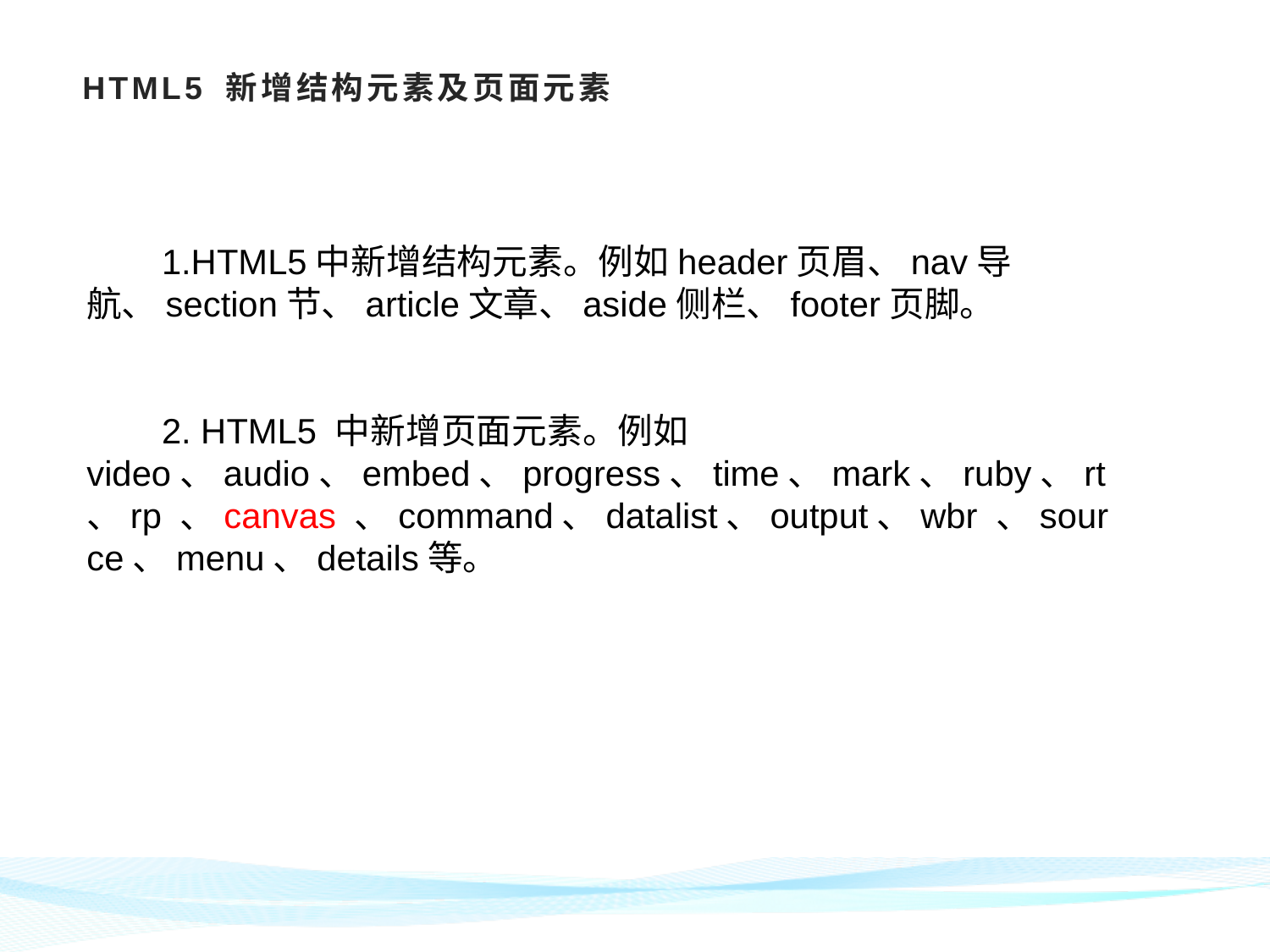

# HTML5 新增结构元素及页面元素
1.HTML5中新增结构元素。例如header页眉、nav导航、section节、article文章、aside侧栏、footer页脚。

2. HTML5 中新增页面元素。例如video、audio、embed、progress、time、mark、ruby、rt 、rp 、canvas 、command、datalist、output、wbr 、source、menu、details等。